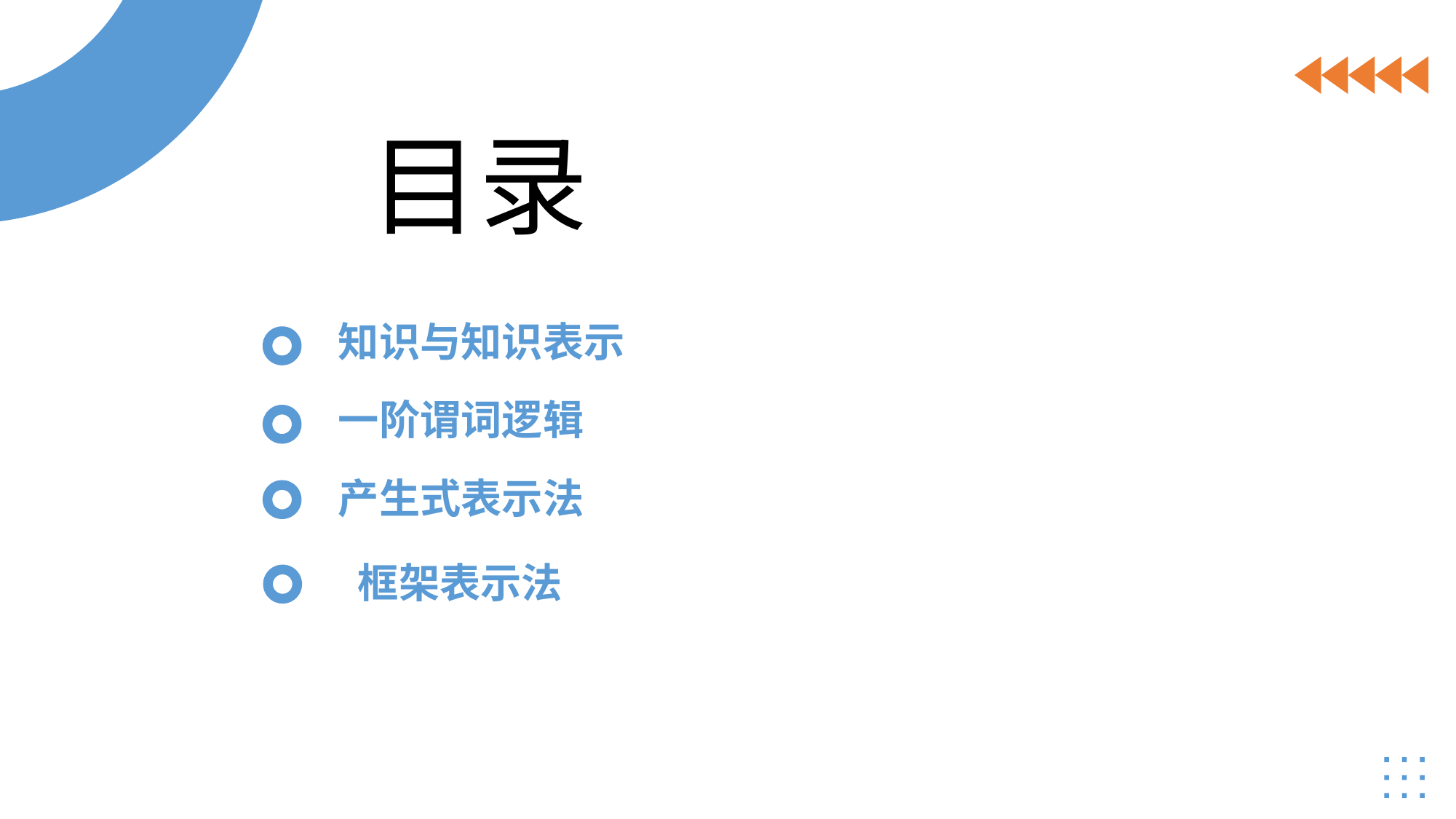

目录
知识与知识表示

一阶谓词逻辑

产生式表示法

 框架表示法

人工智能相关概念